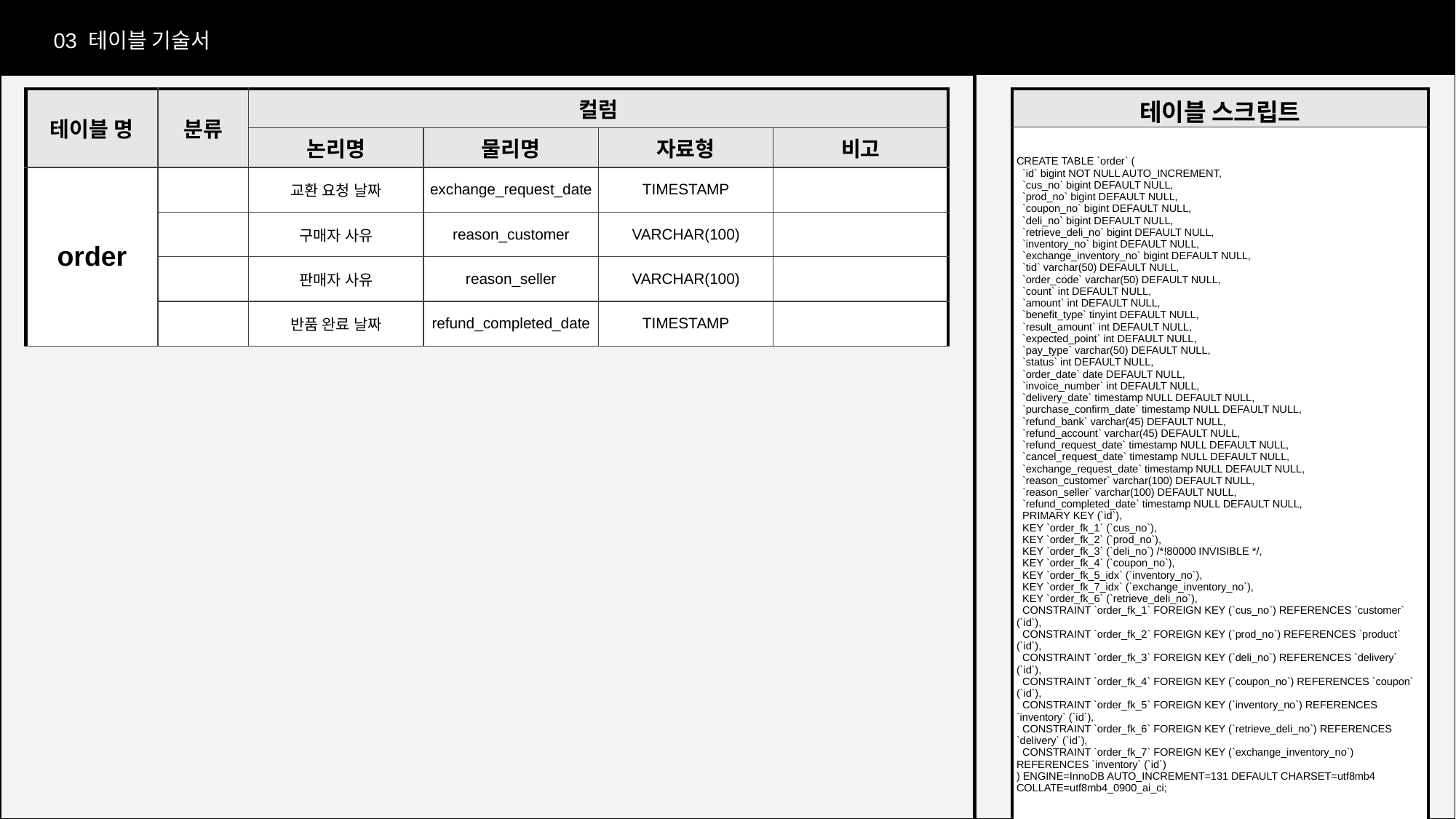

nickname
03 테이블 기술서

| 테이블 명 | 분류 | 컬럼 |  |  |  |
| --- | --- | --- | --- | --- | --- |
|  |  | 논리명 | 물리명 | 자료형 | 비고 |
| order |  | 교환 요청 날짜 | exchange\_request\_date | TIMESTAMP |  |
|  |  | 구매자 사유 | reason\_customer | VARCHAR(100) |  |
|  |  | 판매자 사유 | reason\_seller | VARCHAR(100) |  |
|  |  | 반품 완료 날짜 | refund\_completed\_date | TIMESTAMP |  |
| 테이블 스크립트 |
| --- |
| CREATE TABLE `order` ( `id` bigint NOT NULL AUTO\_INCREMENT, `cus\_no` bigint DEFAULT NULL, `prod\_no` bigint DEFAULT NULL, `coupon\_no` bigint DEFAULT NULL, `deli\_no` bigint DEFAULT NULL, `retrieve\_deli\_no` bigint DEFAULT NULL, `inventory\_no` bigint DEFAULT NULL, `exchange\_inventory\_no` bigint DEFAULT NULL, `tid` varchar(50) DEFAULT NULL, `order\_code` varchar(50) DEFAULT NULL, `count` int DEFAULT NULL, `amount` int DEFAULT NULL, `benefit\_type` tinyint DEFAULT NULL, `result\_amount` int DEFAULT NULL, `expected\_point` int DEFAULT NULL, `pay\_type` varchar(50) DEFAULT NULL, `status` int DEFAULT NULL, `order\_date` date DEFAULT NULL, `invoice\_number` int DEFAULT NULL, `delivery\_date` timestamp NULL DEFAULT NULL, `purchase\_confirm\_date` timestamp NULL DEFAULT NULL, `refund\_bank` varchar(45) DEFAULT NULL, `refund\_account` varchar(45) DEFAULT NULL, `refund\_request\_date` timestamp NULL DEFAULT NULL, `cancel\_request\_date` timestamp NULL DEFAULT NULL, `exchange\_request\_date` timestamp NULL DEFAULT NULL, `reason\_customer` varchar(100) DEFAULT NULL, `reason\_seller` varchar(100) DEFAULT NULL, `refund\_completed\_date` timestamp NULL DEFAULT NULL, PRIMARY KEY (`id`), KEY `order\_fk\_1` (`cus\_no`), KEY `order\_fk\_2` (`prod\_no`), KEY `order\_fk\_3` (`deli\_no`) /\*!80000 INVISIBLE \*/, KEY `order\_fk\_4` (`coupon\_no`), KEY `order\_fk\_5\_idx` (`inventory\_no`), KEY `order\_fk\_7\_idx` (`exchange\_inventory\_no`), KEY `order\_fk\_6` (`retrieve\_deli\_no`), CONSTRAINT `order\_fk\_1` FOREIGN KEY (`cus\_no`) REFERENCES `customer` (`id`), CONSTRAINT `order\_fk\_2` FOREIGN KEY (`prod\_no`) REFERENCES `product` (`id`), CONSTRAINT `order\_fk\_3` FOREIGN KEY (`deli\_no`) REFERENCES `delivery` (`id`), CONSTRAINT `order\_fk\_4` FOREIGN KEY (`coupon\_no`) REFERENCES `coupon` (`id`), CONSTRAINT `order\_fk\_5` FOREIGN KEY (`inventory\_no`) REFERENCES `inventory` (`id`), CONSTRAINT `order\_fk\_6` FOREIGN KEY (`retrieve\_deli\_no`) REFERENCES `delivery` (`id`), CONSTRAINT `order\_fk\_7` FOREIGN KEY (`exchange\_inventory\_no`) REFERENCES `inventory` (`id`) ) ENGINE=InnoDB AUTO\_INCREMENT=131 DEFAULT CHARSET=utf8mb4 COLLATE=utf8mb4\_0900\_ai\_ci; |